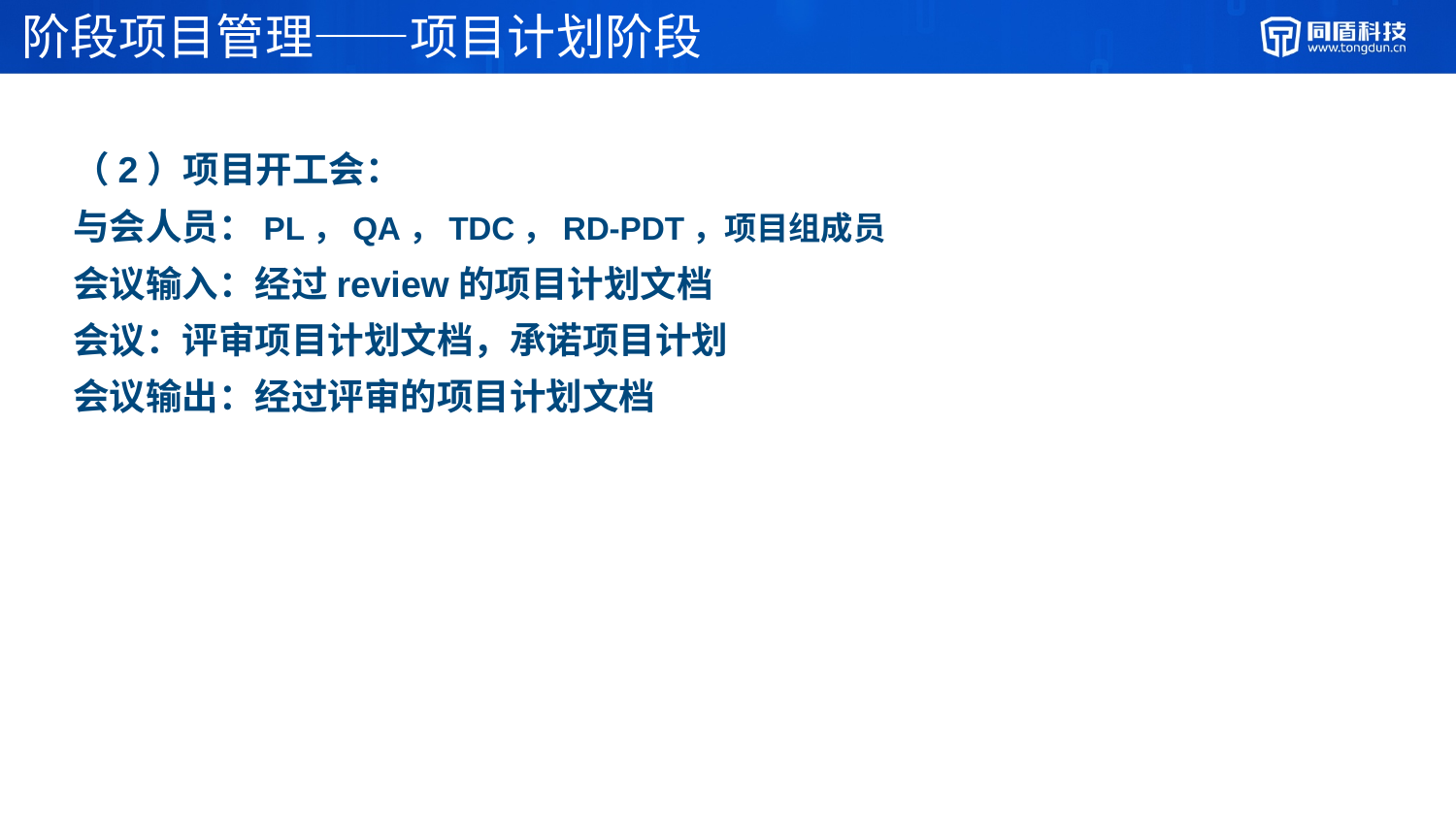

# 阶段项目管理——项目计划阶段
（2）项目开工会：
与会人员：PL，QA，TDC，RD-PDT，项目组成员
会议输入：经过review的项目计划文档
会议：评审项目计划文档，承诺项目计划
会议输出：经过评审的项目计划文档